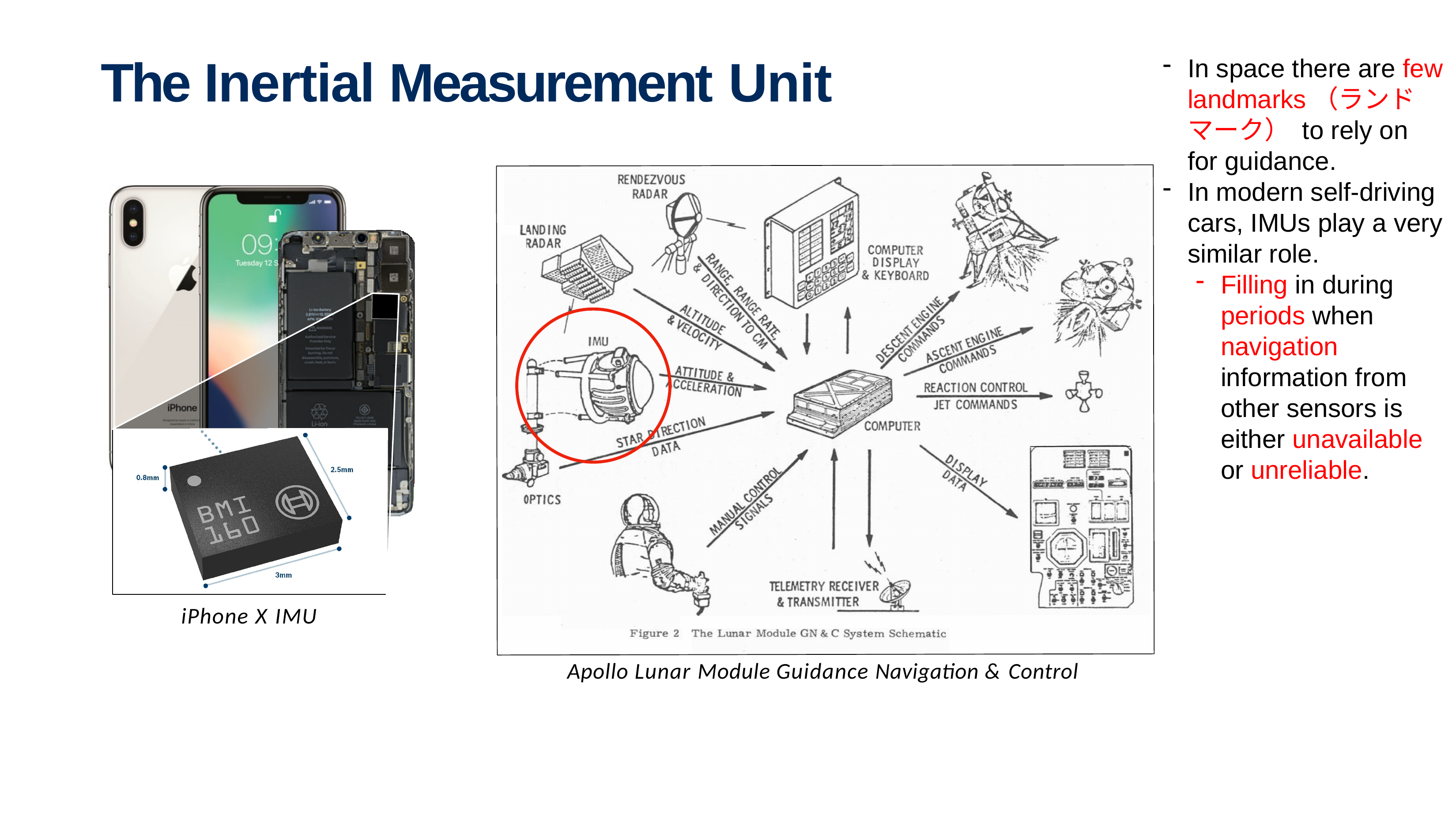

# The Inertial Measurement Unit
In space there are few landmarks（ランドマーク） to rely on for guidance.
In modern self-driving cars, IMUs play a very similar role.
Filling in during periods when navigation information from other sensors is either unavailable or unreliable.

iPhone X IMU
Apollo Lunar Module Guidance Navigation & Control